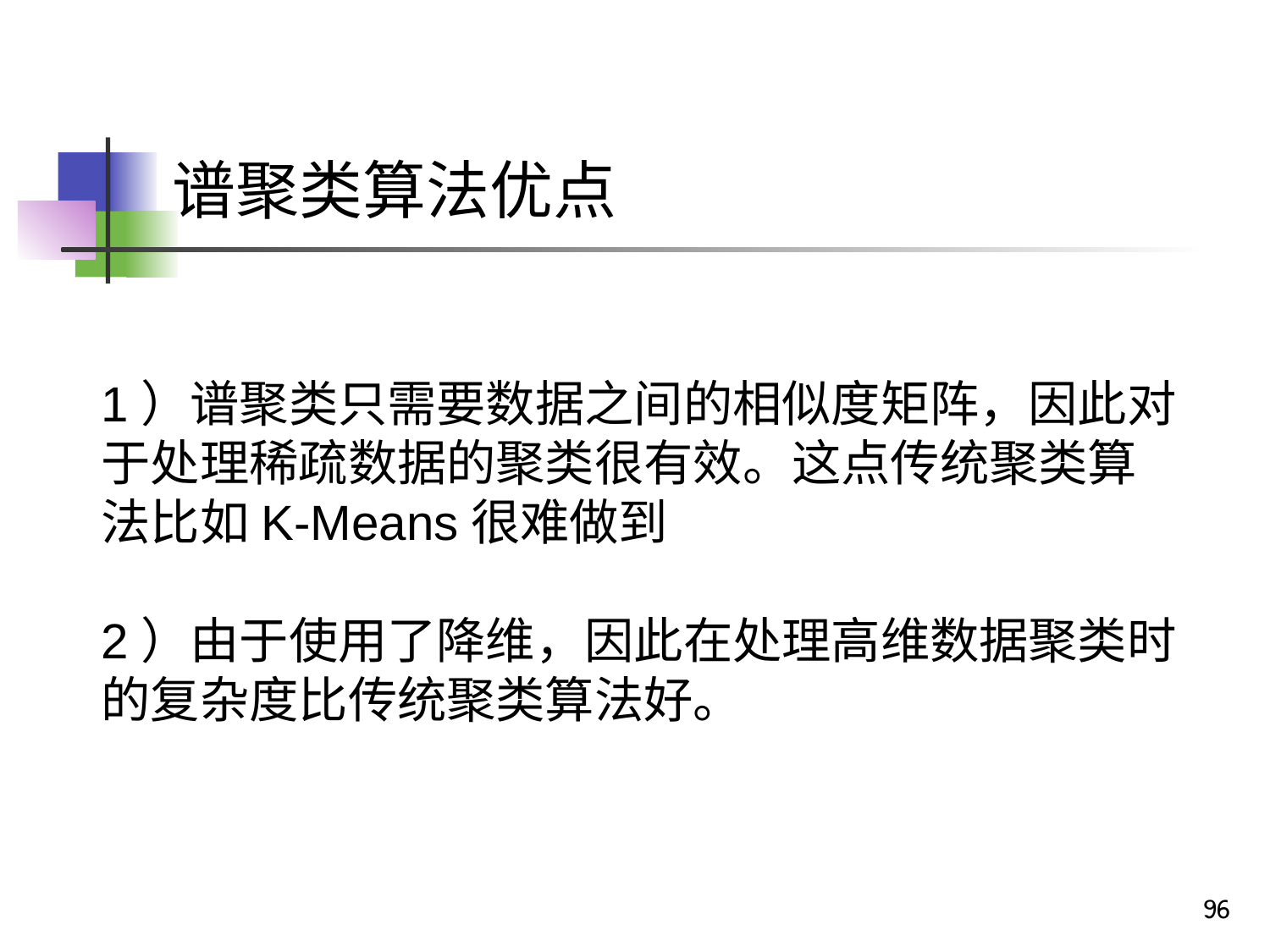

# 谱聚类算法优点

1）谱聚类只需要数据之间的相似度矩阵，因此对于处理稀疏数据的聚类很有效。这点传统聚类算法比如K-Means很难做到

2）由于使用了降维，因此在处理高维数据聚类时的复杂度比传统聚类算法好。
96